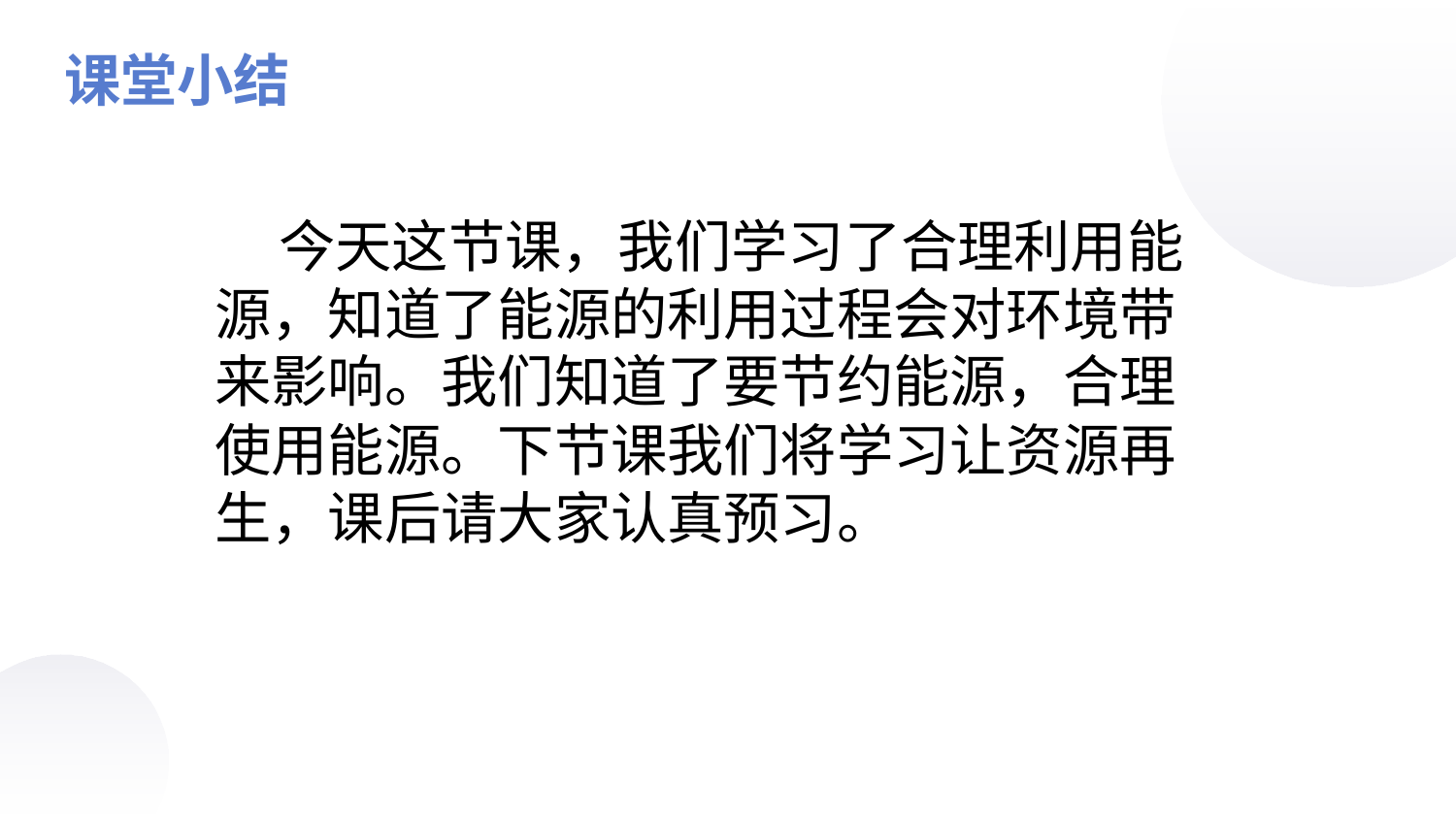

课堂小结
    今天这节课，我们学习了合理利用能源，知道了能源的利用过程会对环境带来影响。我们知道了要节约能源，合理使用能源。下节课我们将学习让资源再生，课后请大家认真预习。